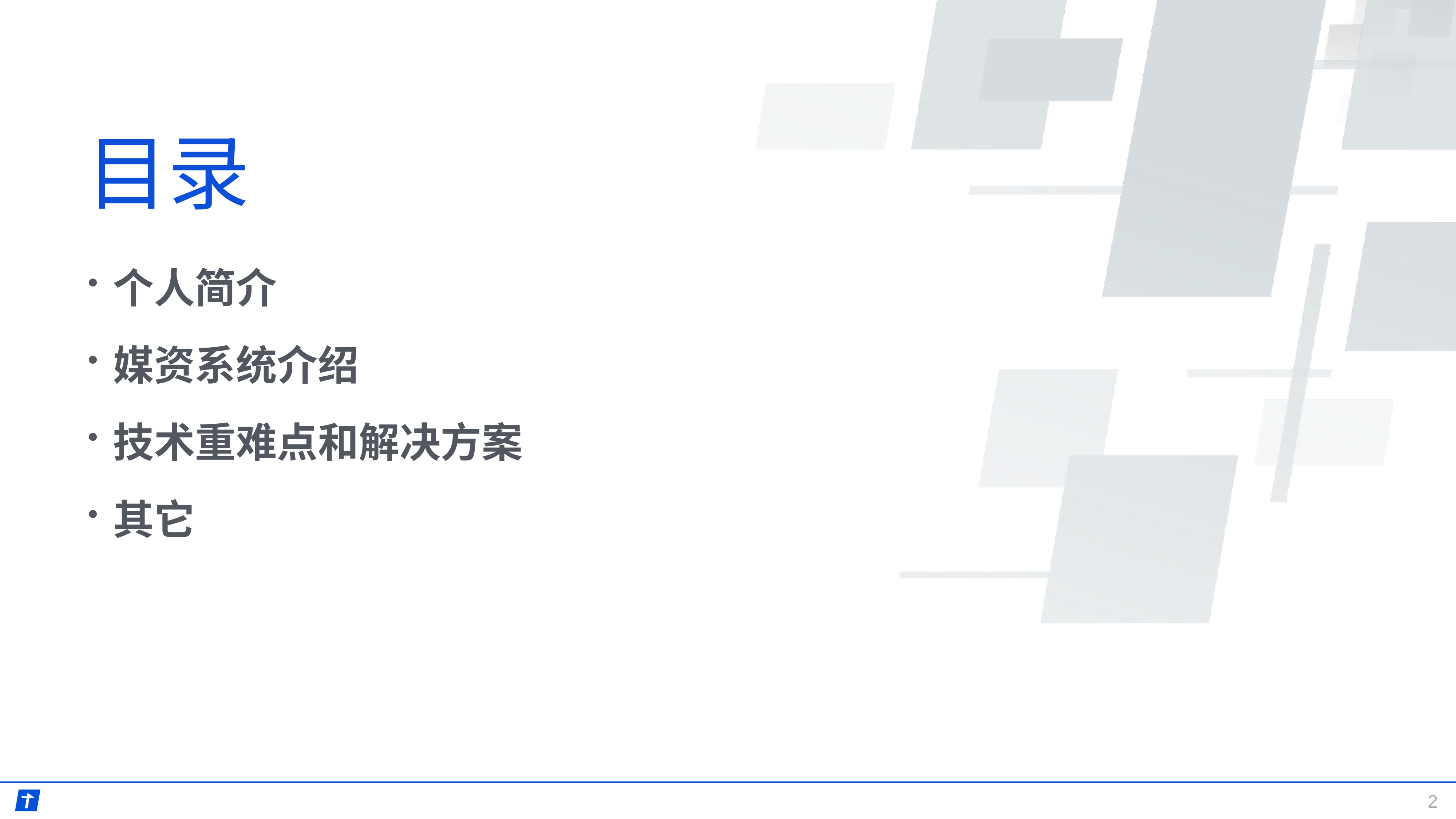

# 目录
个人简介
媒资系统介绍
技术重难点和解决方案
其它
2